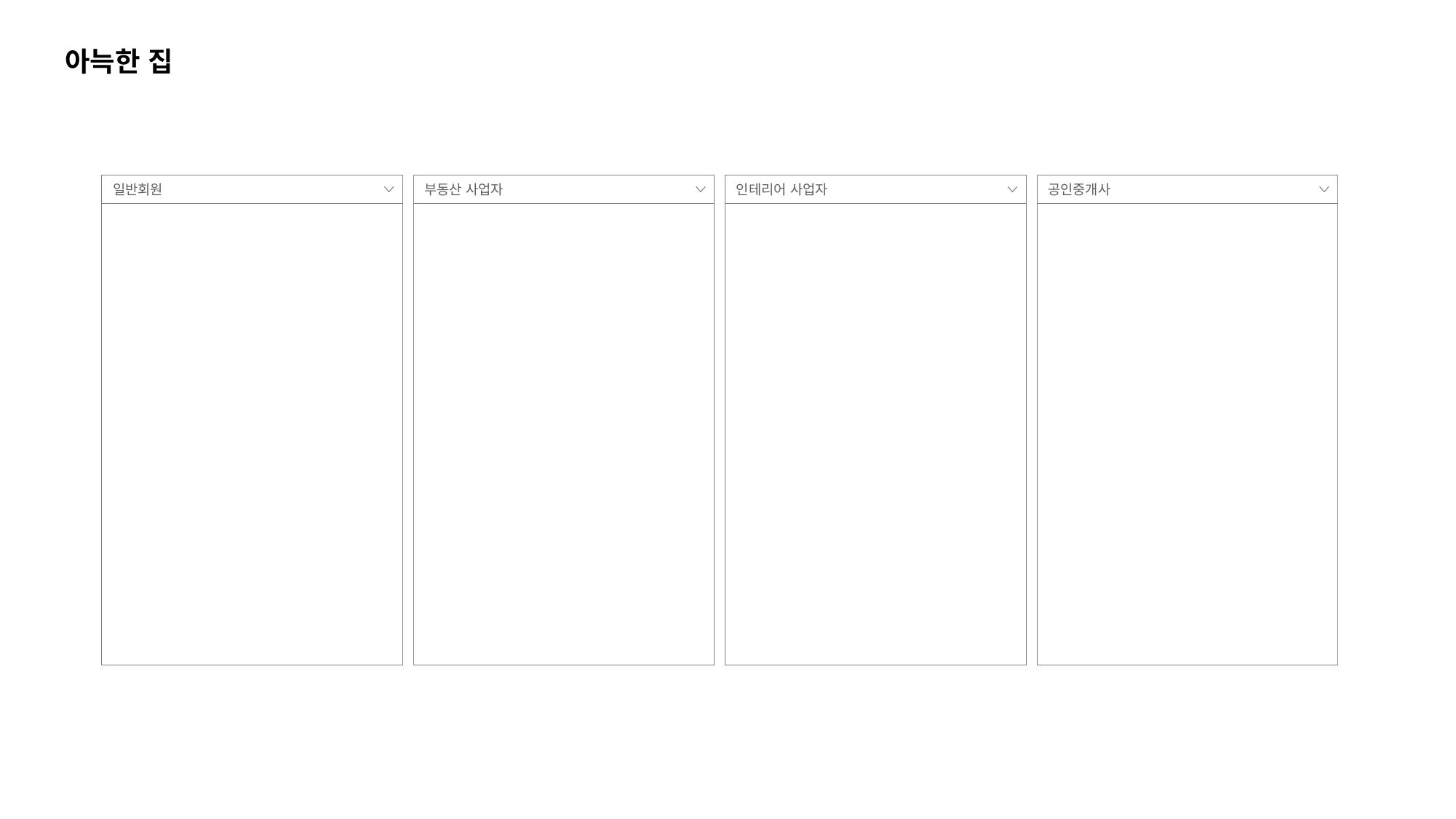

아늑한 집
일반회원

부동산 사업자
인테리어 사업자
공인중개사